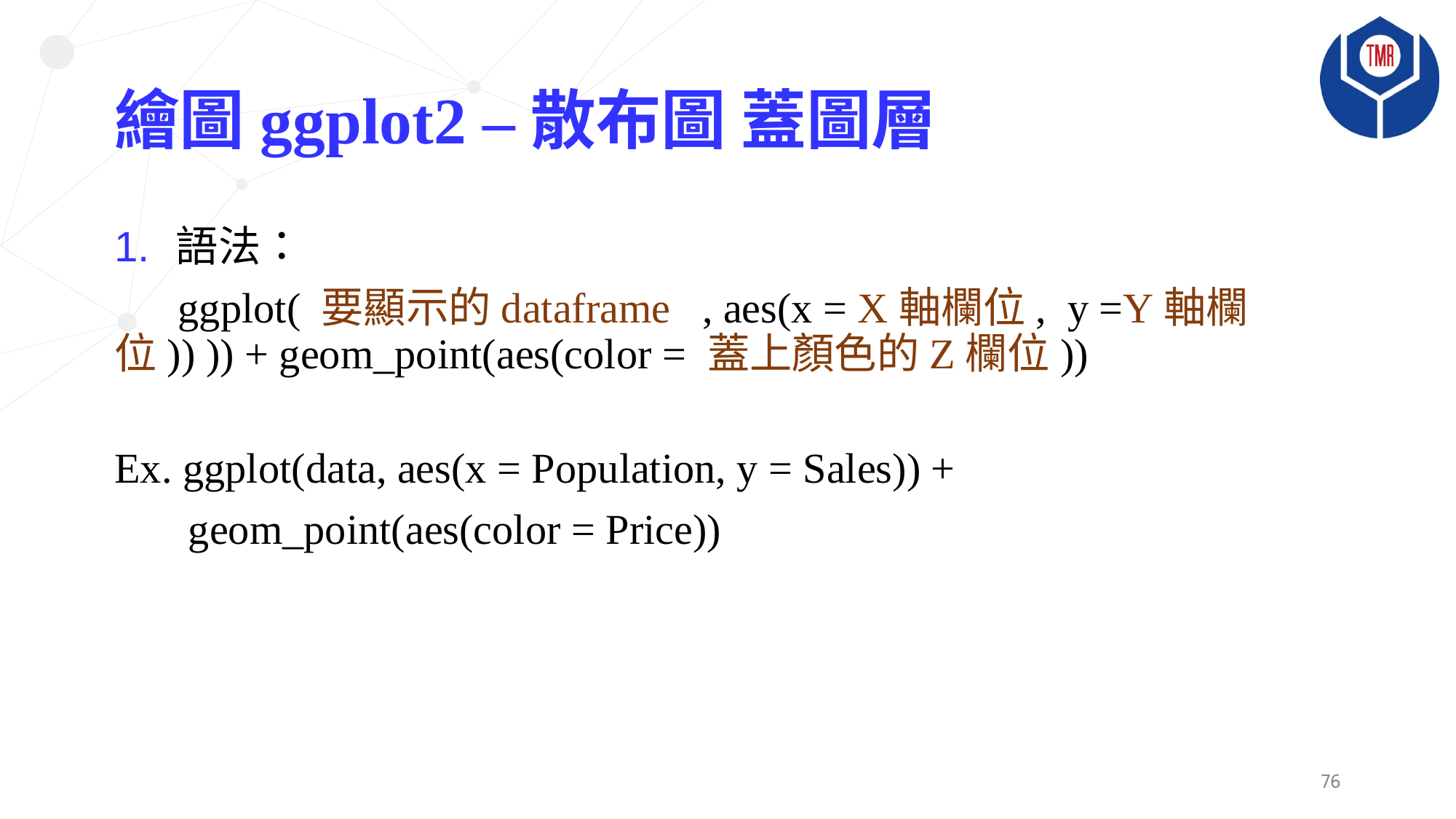

# 繪圖ggplot2 –散布圖 蓋圖層
語法：
      ggplot( 要顯示的dataframe   , aes(x = X軸欄位,  y =Y軸欄位)) )) + geom_point(aes(color = 蓋上顏色的Z欄位))

Ex. ggplot(data, aes(x = Population, y = Sales)) +
       geom_point(aes(color = Price))

76